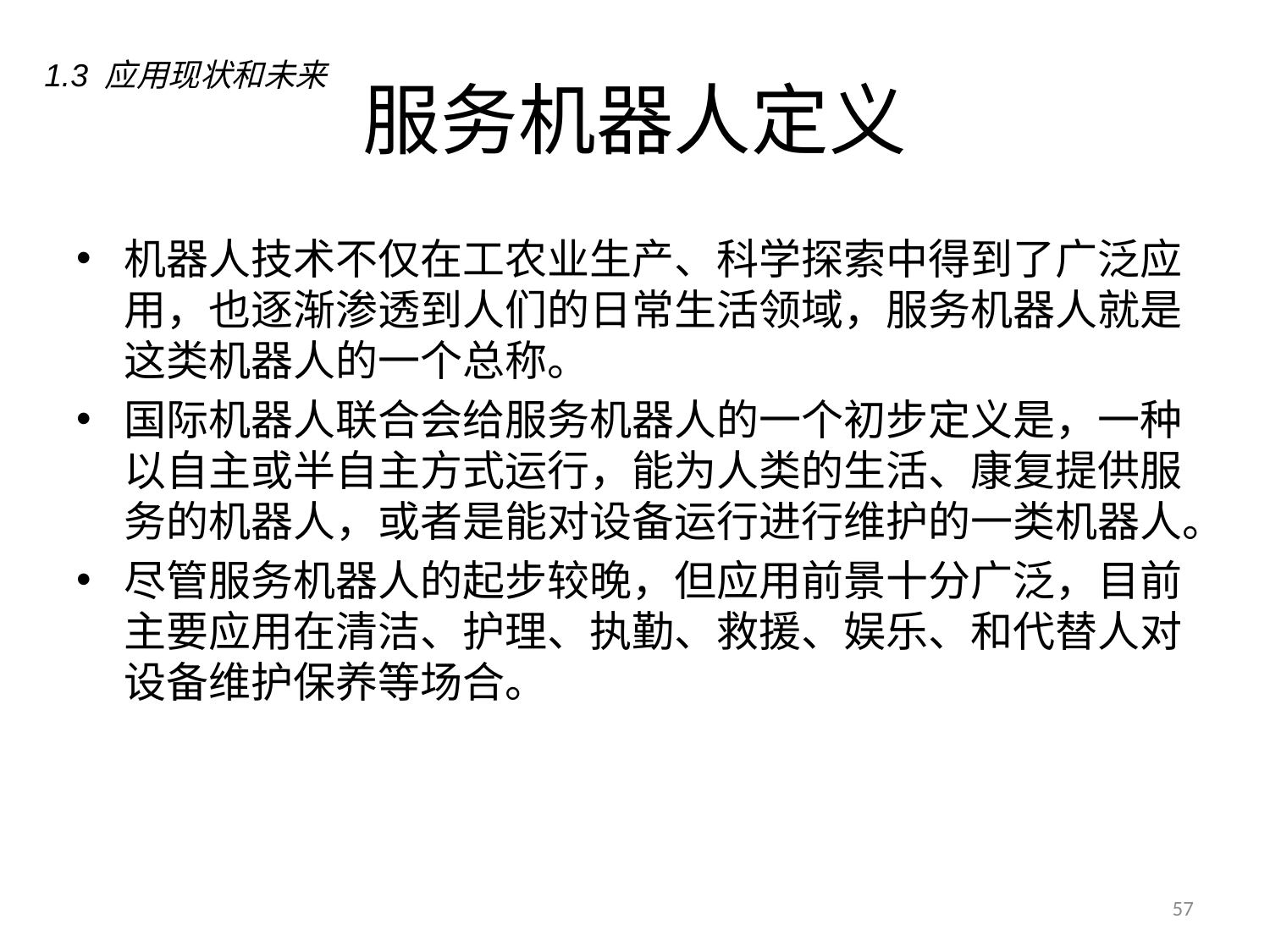

# 服务机器人定义
1.3 应用现状和未来
机器人技术不仅在工农业生产、科学探索中得到了广泛应用，也逐渐渗透到人们的日常生活领域，服务机器人就是这类机器人的一个总称。
国际机器人联合会给服务机器人的一个初步定义是，一种以自主或半自主方式运行，能为人类的生活、康复提供服务的机器人，或者是能对设备运行进行维护的一类机器人。
尽管服务机器人的起步较晚，但应用前景十分广泛，目前主要应用在清洁、护理、执勤、救援、娱乐、和代替人对设备维护保养等场合。

57